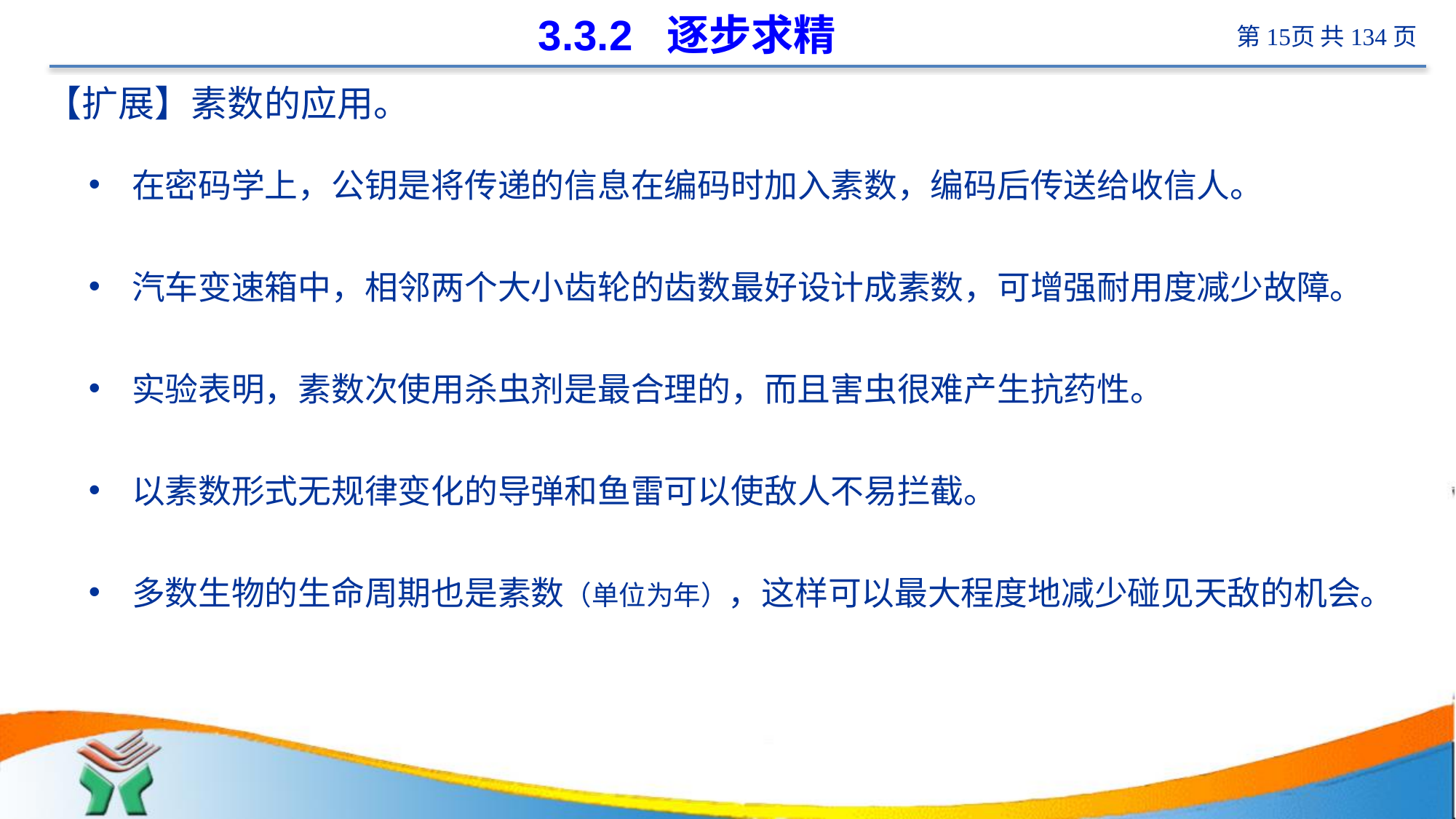

# 3.3.2  逐步求精
【扩展】素数的应用。

在密码学上，公钥是将传递的信息在编码时加入素数，编码后传送给收信人。

汽车变速箱中，相邻两个大小齿轮的齿数最好设计成素数，可增强耐用度减少故障。

实验表明，素数次使用杀虫剂是最合理的，而且害虫很难产生抗药性。

以素数形式无规律变化的导弹和鱼雷可以使敌人不易拦截。

多数生物的生命周期也是素数（单位为年），这样可以最大程度地减少碰见天敌的机会。